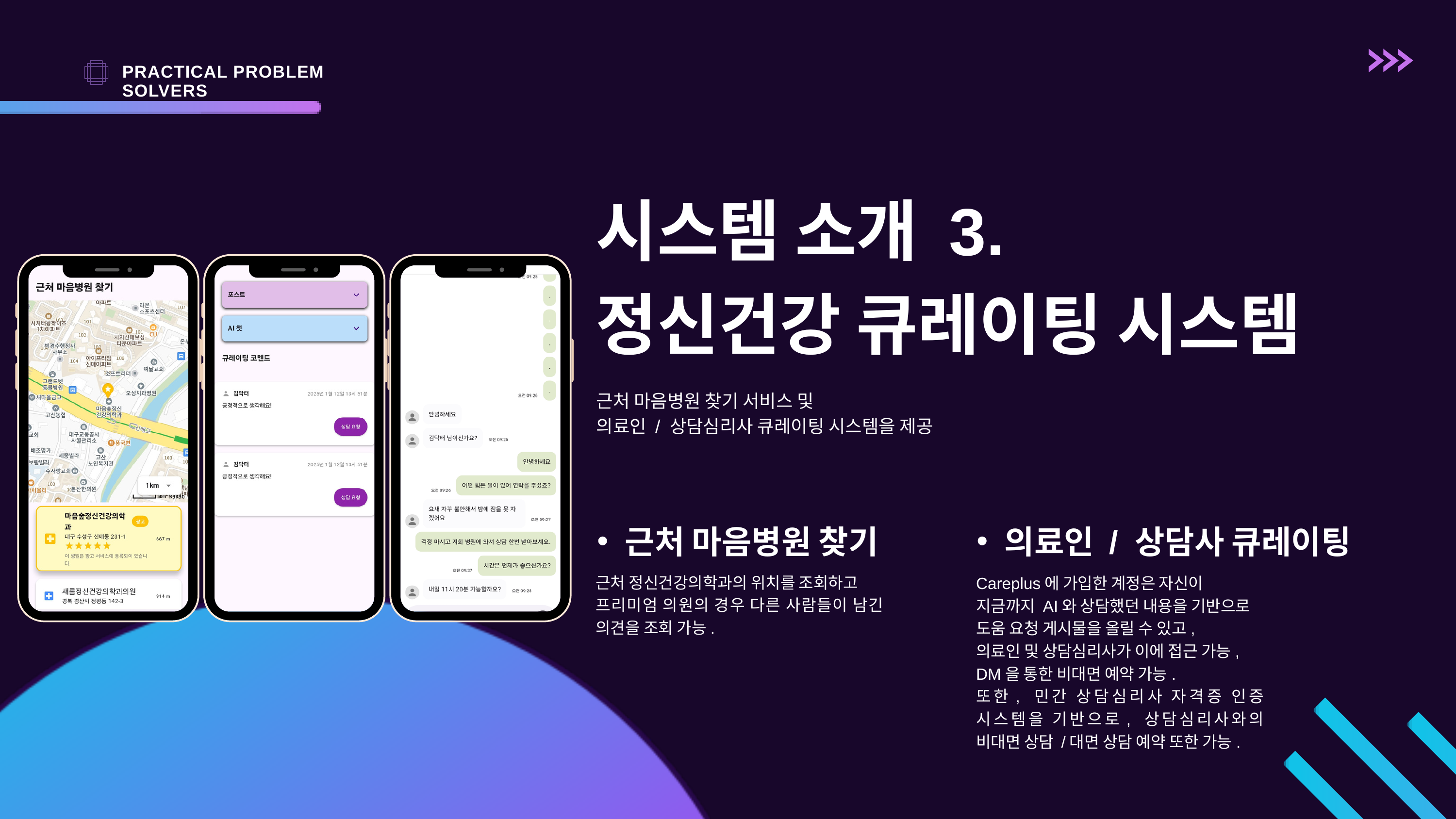

PRACTICAL PROBLEM SOLVERS

시스템 소개 3.
정신건강 큐레이팅 시스템

근처 마음병원 찾기 서비스 및
의료인 / 상담심리사 큐레이팅 시스템을 제공
근처 마음병원 찾기
의료인 / 상담사 큐레이팅
근처 정신건강의학과의 위치를 조회하고
프리미엄 의원의 경우 다른 사람들이 남긴 의견을 조회 가능.
Careplus에 가입한 계정은 자신이
지금까지 AI와 상담했던 내용을 기반으로
도움 요청 게시물을 올릴 수 있고,
의료인 및 상담심리사가 이에 접근 가능,
DM을 통한 비대면 예약 가능.
또한, 민간 상담심리사 자격증 인증 시스템을 기반으로, 상담심리사와의 비대면 상담 /대면 상담 예약 또한 가능.